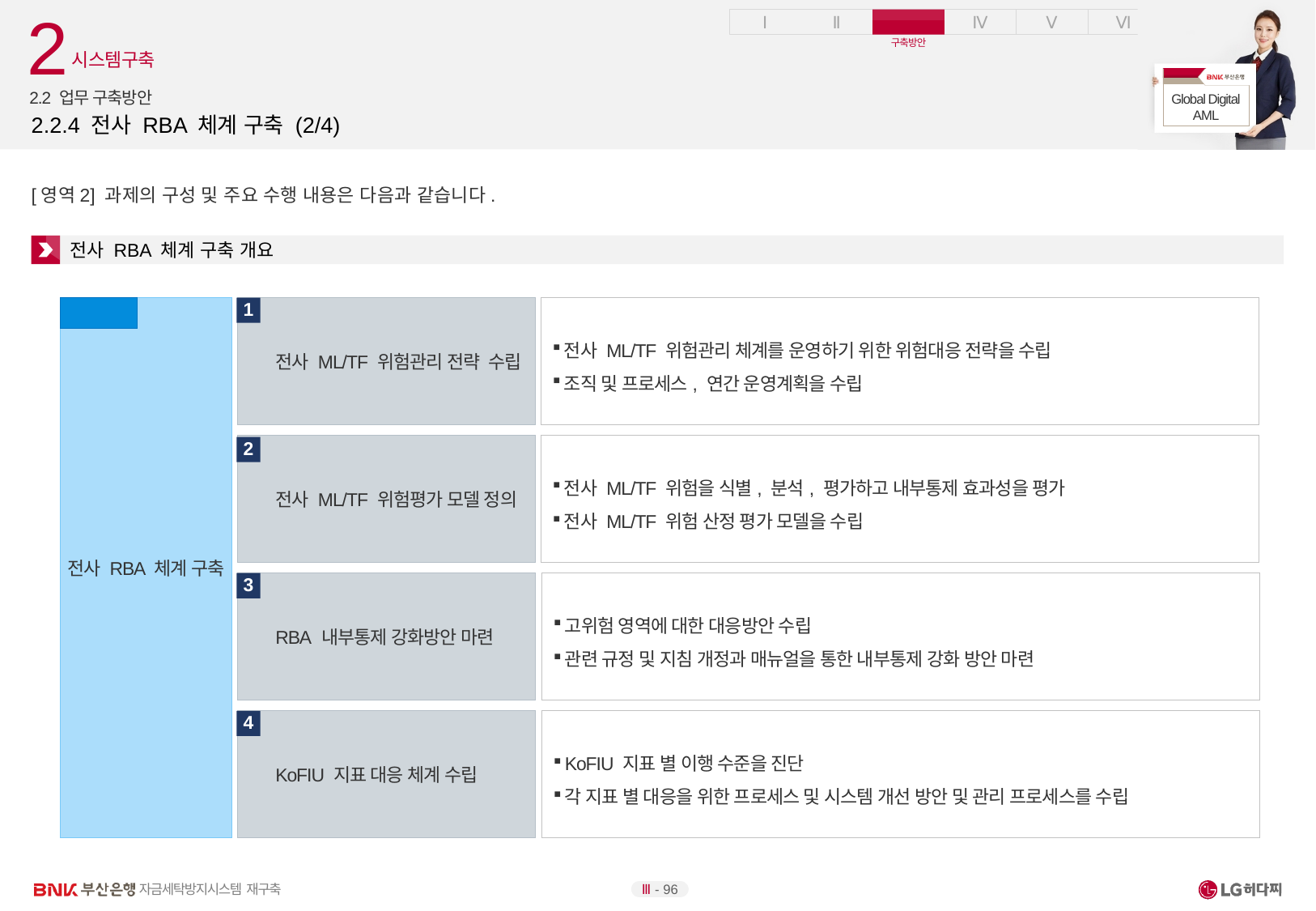

2
시스템구축
2.2 업무 구축방안
# 2.2.4 전사 RBA 체계 구축 (2/4)
[영역2] 과제의 구성 및 주요 수행 내용은 다음과 같습니다.
전사 RBA 체계 구축 개요

전사 ML/TF 위험관리 전략  수립
전사 ML/TF 위험관리 체계를 운영하기 위한 위험대응 전략을 수립
조직 및 프로세스, 연간 운영계획을 수립
전사 RBA 체계 구축
영역2
전사 ML/TF 위험평가 모델 정의
전사 ML/TF 위험을 식별, 분석, 평가하고 내부통제 효과성을 평가
전사 ML/TF 위험 산정 평가 모델을 수립
RBA 내부통제 강화방안 마련
고위험 영역에 대한 대응방안 수립
관련 규정 및 지침 개정과 매뉴얼을 통한 내부통제 강화 방안 마련
KoFIU 지표 대응 체계 수립
KoFIU 지표 별 이행 수준을 진단
각 지표 별 대응을 위한 프로세스 및 시스템 개선 방안 및 관리 프로세스를 수립
1
2
3
4
Ⅲ - 96